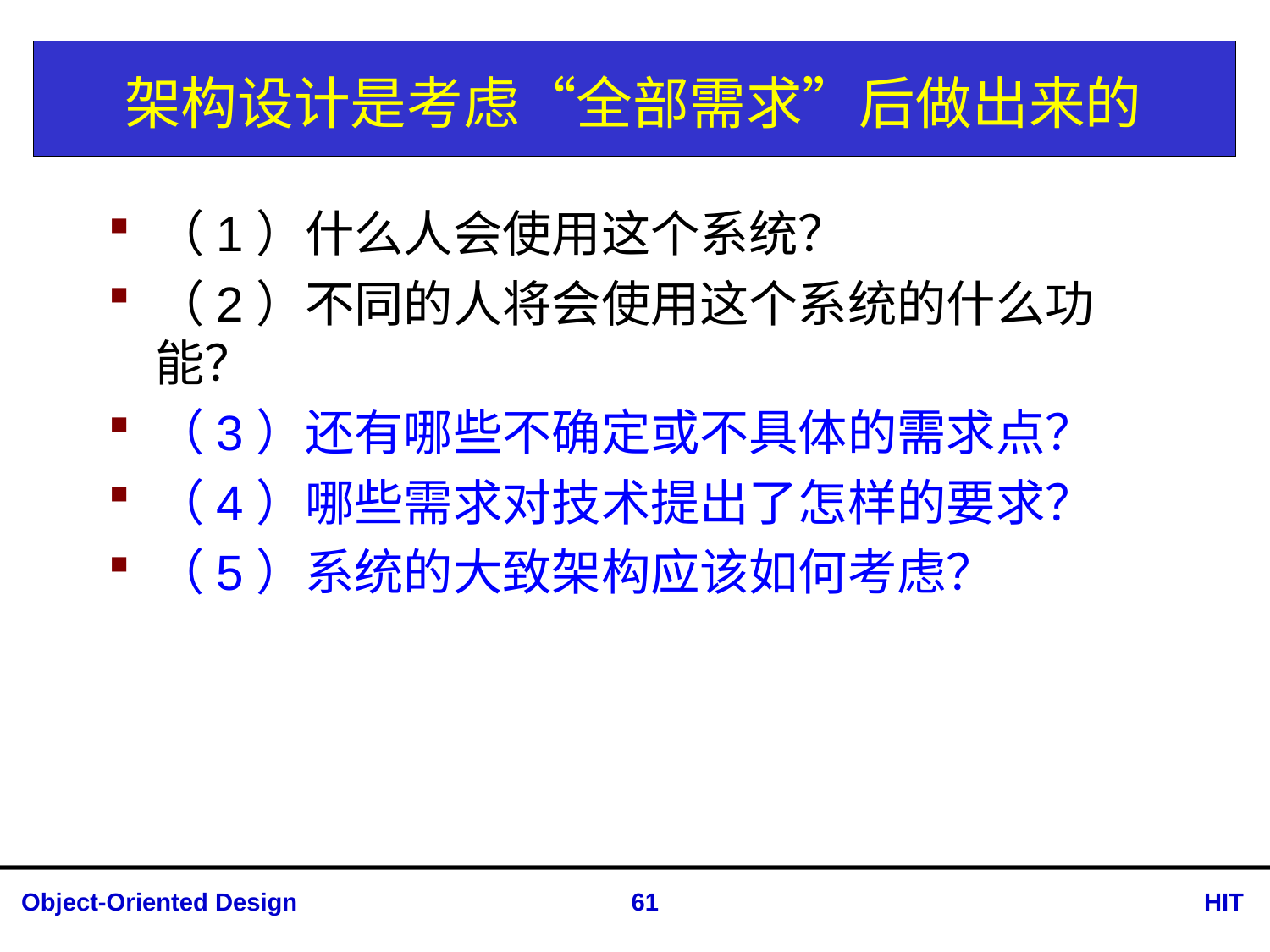

# 架构设计是考虑“全部需求”后做出来的
（1）什么人会使用这个系统？
（2）不同的人将会使用这个系统的什么功能？
（3）还有哪些不确定或不具体的需求点？
（4）哪些需求对技术提出了怎样的要求？
（5）系统的大致架构应该如何考虑？